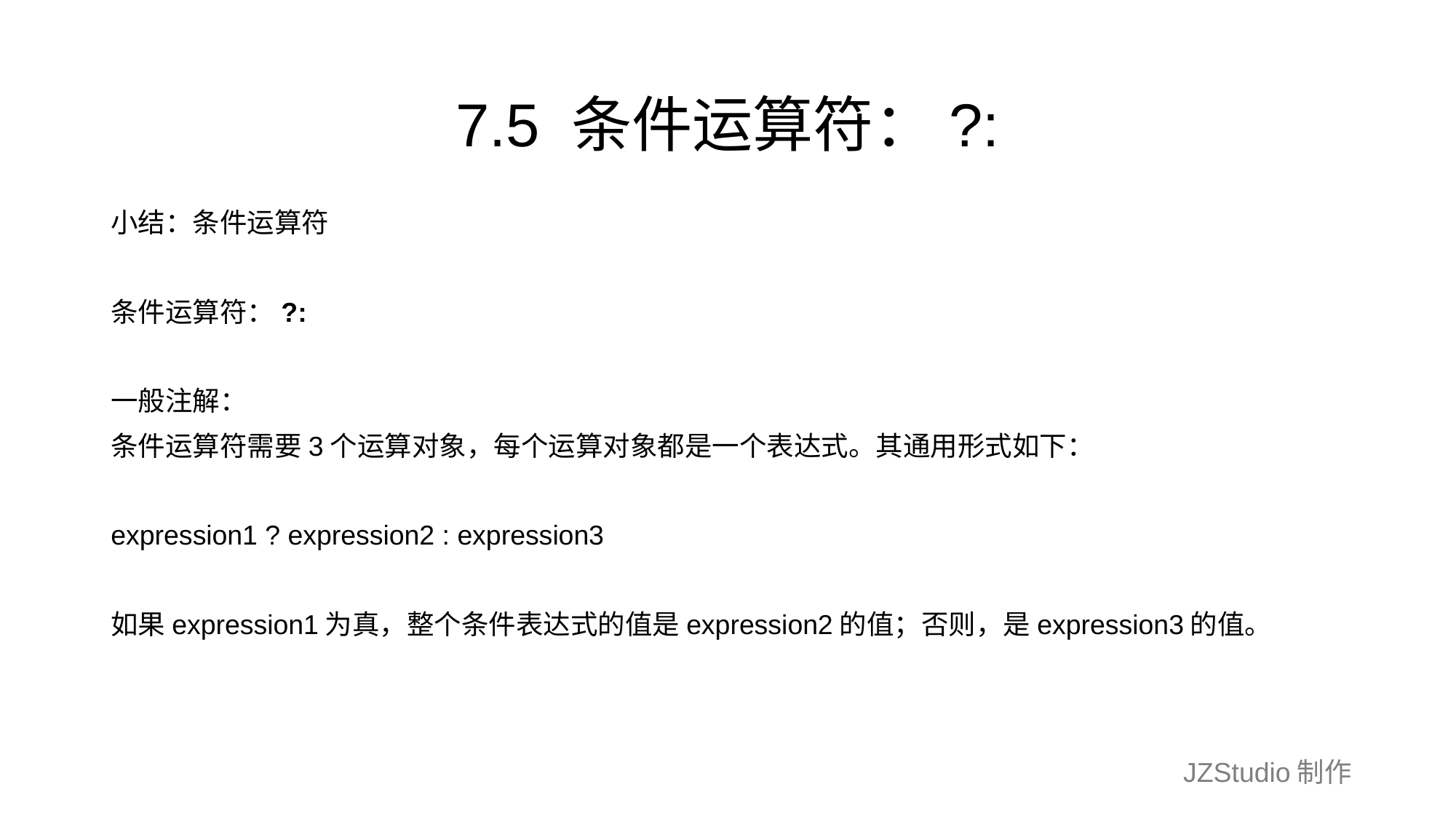

# 7.5 条件运算符：?:
小结：条件运算符

条件运算符：?:

一般注解：
条件运算符需要3个运算对象，每个运算对象都是一个表达式。其通用形式如下：

expression1 ? expression2 : expression3

如果expression1为真，整个条件表达式的值是expression2的值；否则，是expression3的值。